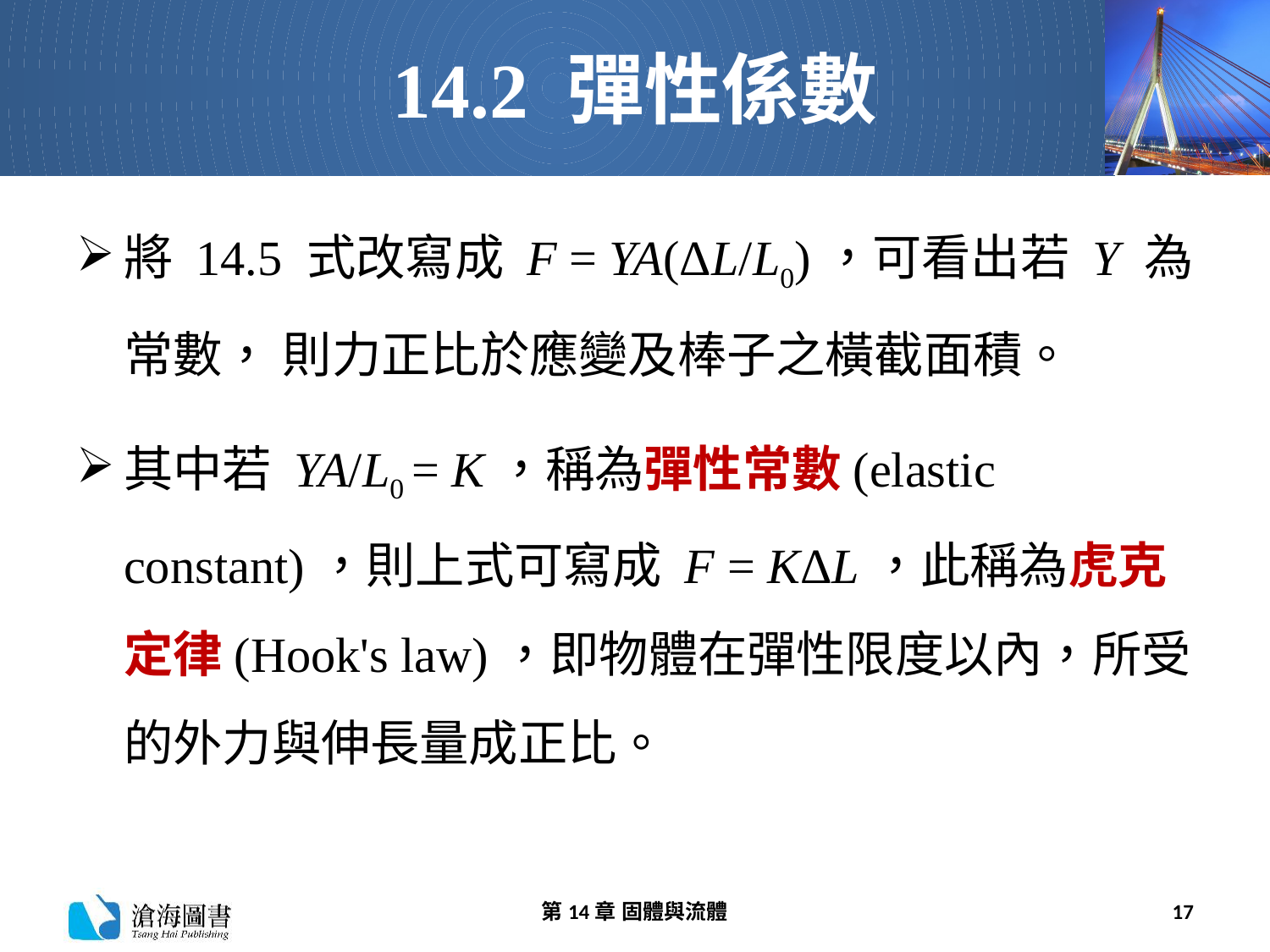

# 14.2 彈性係數
將 14.5 式改寫成 F = YA(ΔL/L0)，可看出若 Y 為常數， 則力正比於應變及棒子之橫截面積。
其中若 YA/L0 = K，稱為彈性常數(elastic constant)，則上式可寫成 F = KΔL，此稱為虎克定律(Hook's law)，即物體在彈性限度以內，所受的外力與伸長量成正比。
第14章 固體與流體
17